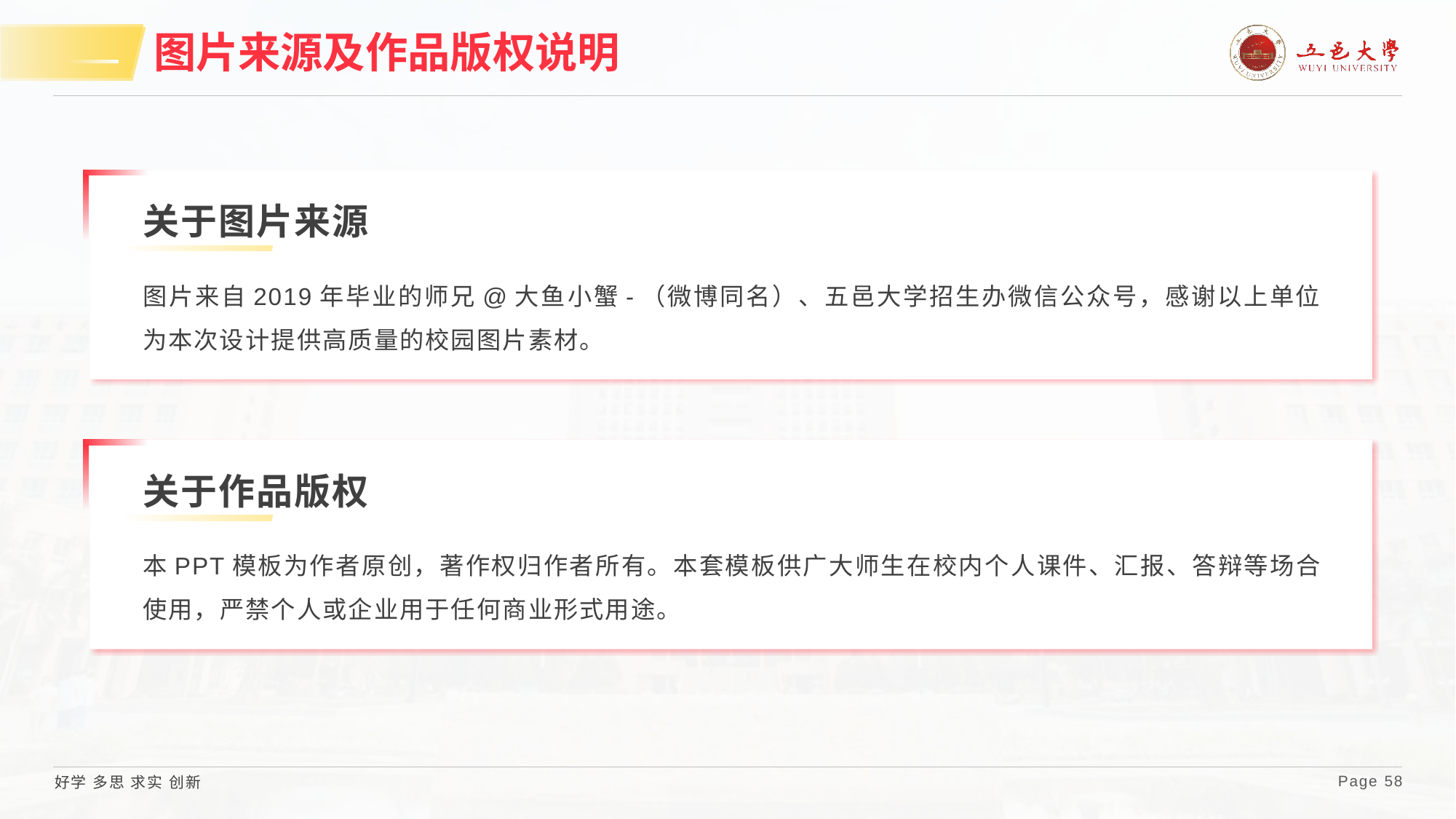

# 图片来源及作品版权说明

关于图片来源

图片来自2019年毕业的师兄@大鱼小蟹-（微博同名）、五邑大学招生办微信公众号，感谢以上单位为本次设计提供高质量的校园图片素材。

关于作品版权

本PPT模板为作者原创，著作权归作者所有。本套模板供广大师生在校内个人课件、汇报、答辩等场合使用，严禁个人或企业用于任何商业形式用途。